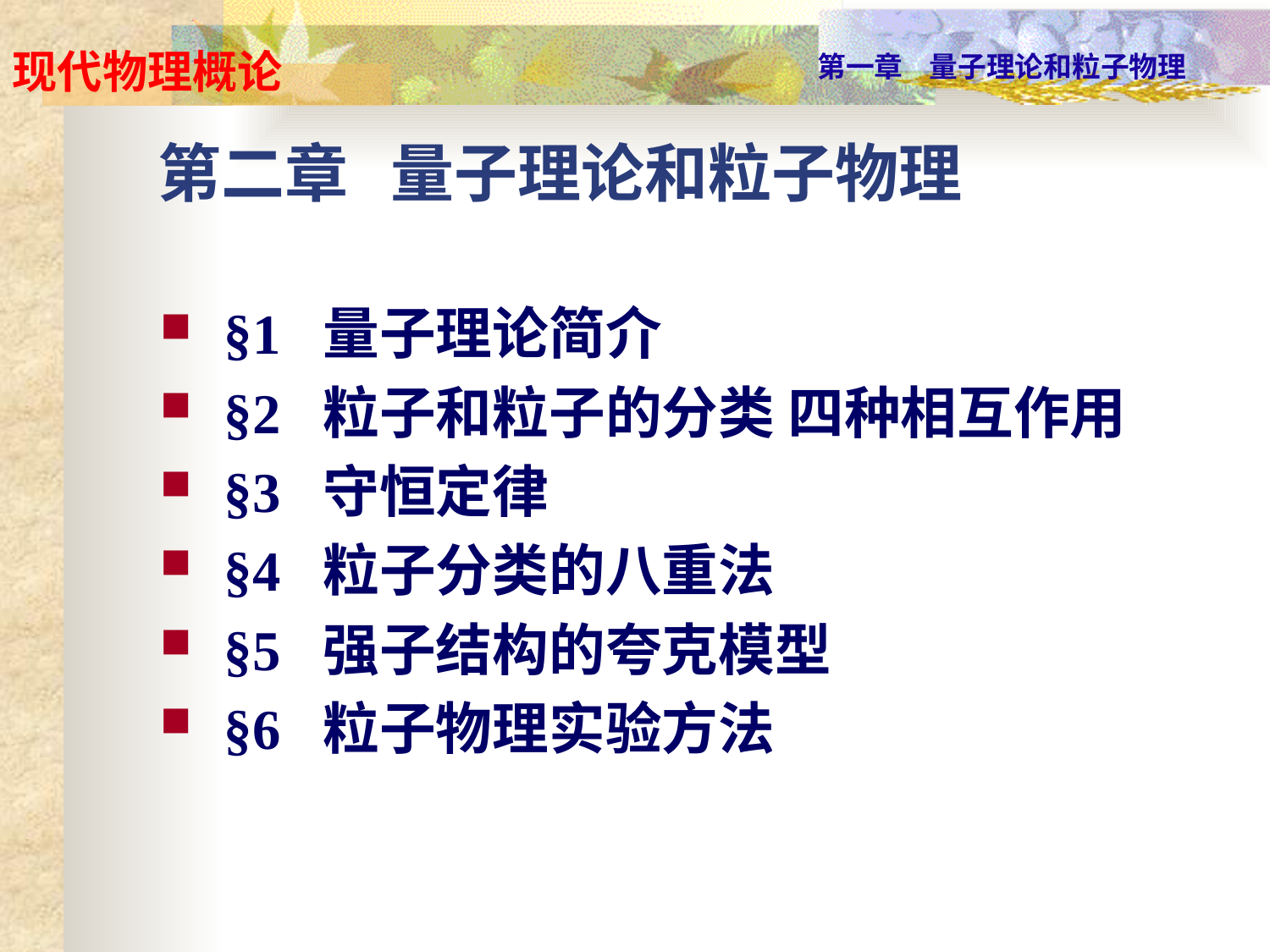

# 第二章   量子理论和粒子物理
§1  量子理论简介
§2  粒子和粒子的分类 四种相互作用
§3  守恒定律
§4  粒子分类的八重法
§5  强子结构的夸克模型
§6  粒子物理实验方法